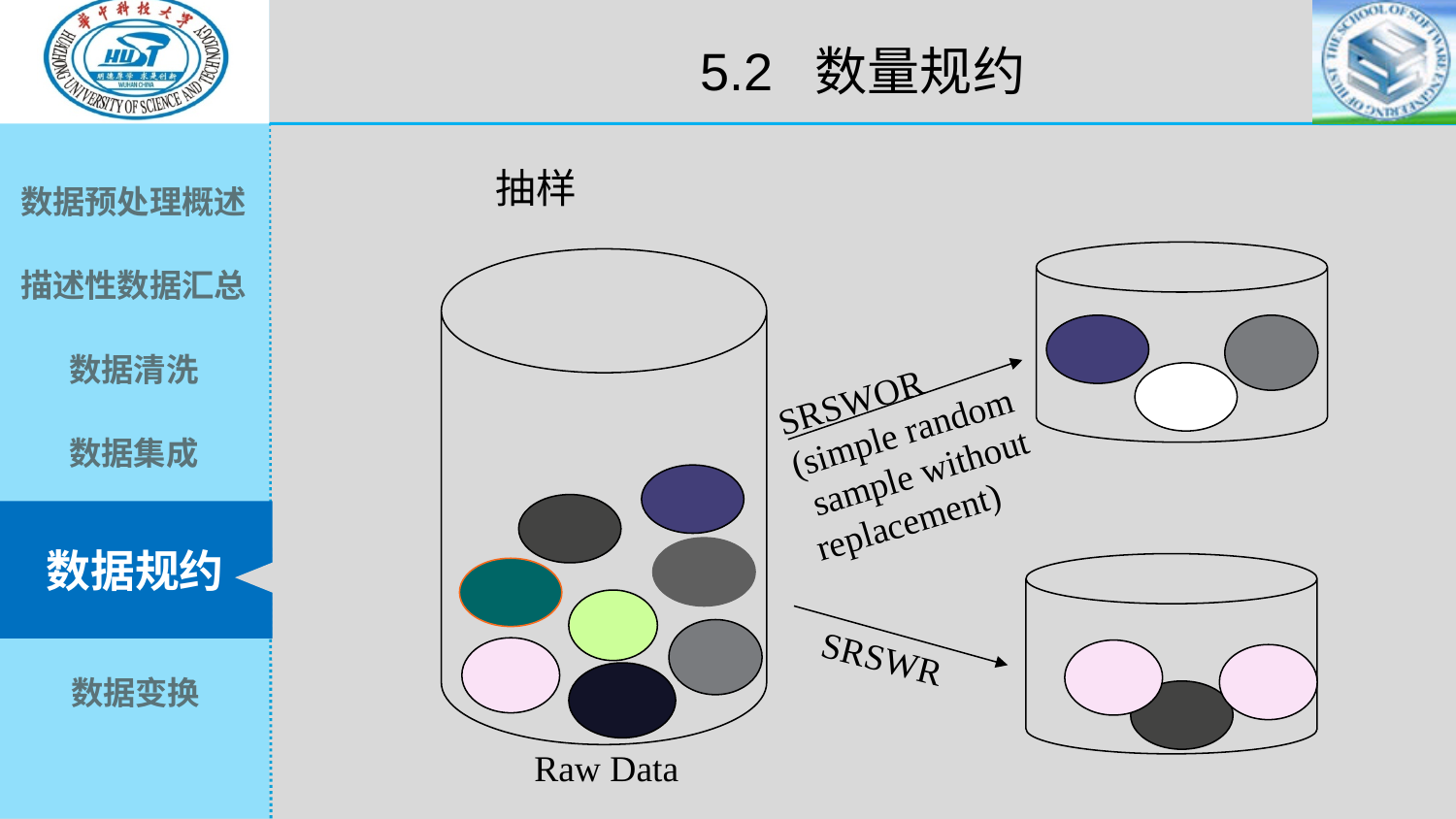

5.2  数量规约
抽样

SRSWOR
(simple random
 sample without
replacement)

SRSWR

Raw Data